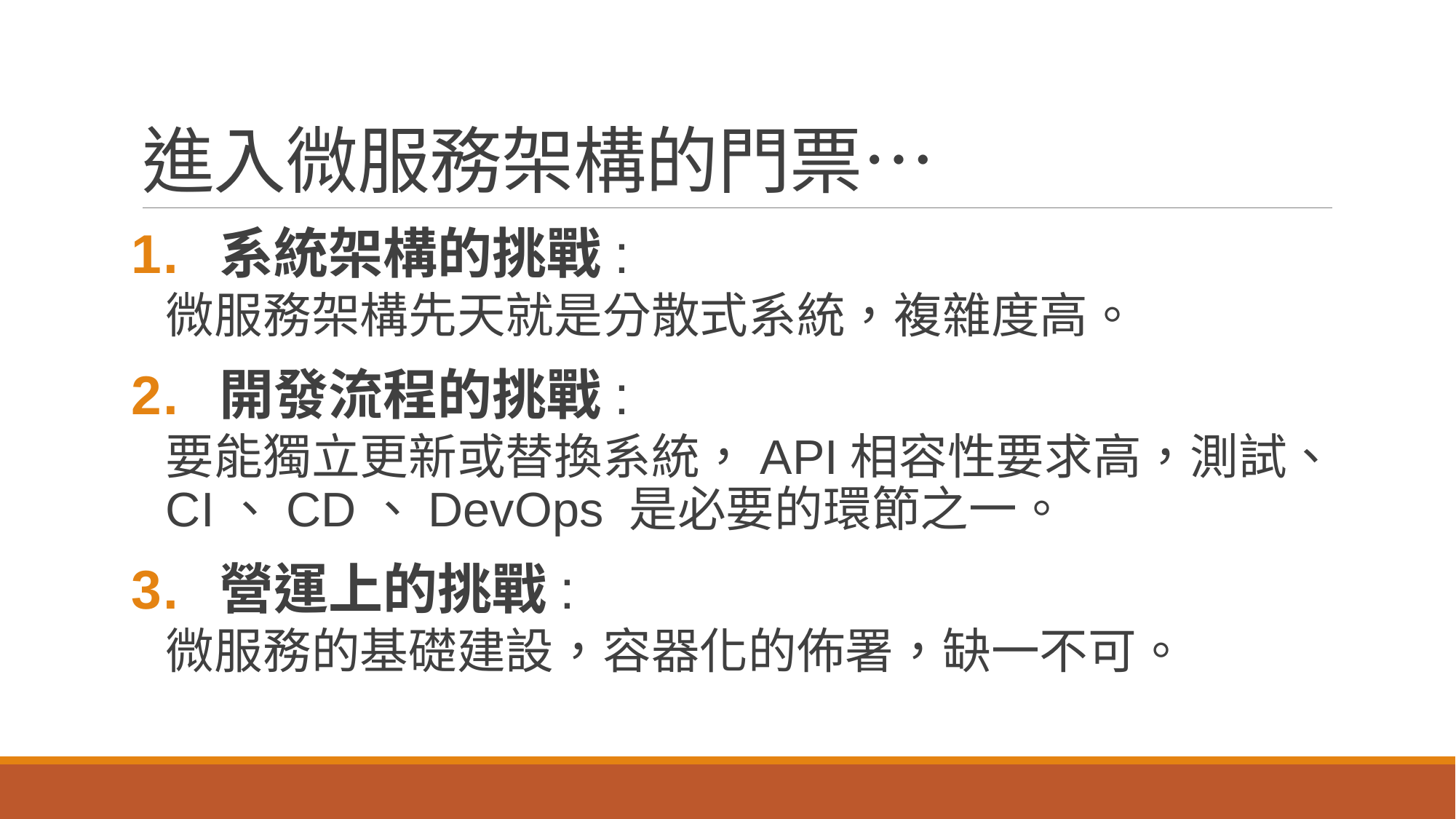

# 進入微服務架構的門票…
系統架構的挑戰:
微服務架構先天就是分散式系統，複雜度高。
開發流程的挑戰:
要能獨立更新或替換系統，API相容性要求高，測試、CI、CD、DevOps 是必要的環節之一。
營運上的挑戰:
微服務的基礎建設，容器化的佈署，缺一不可。